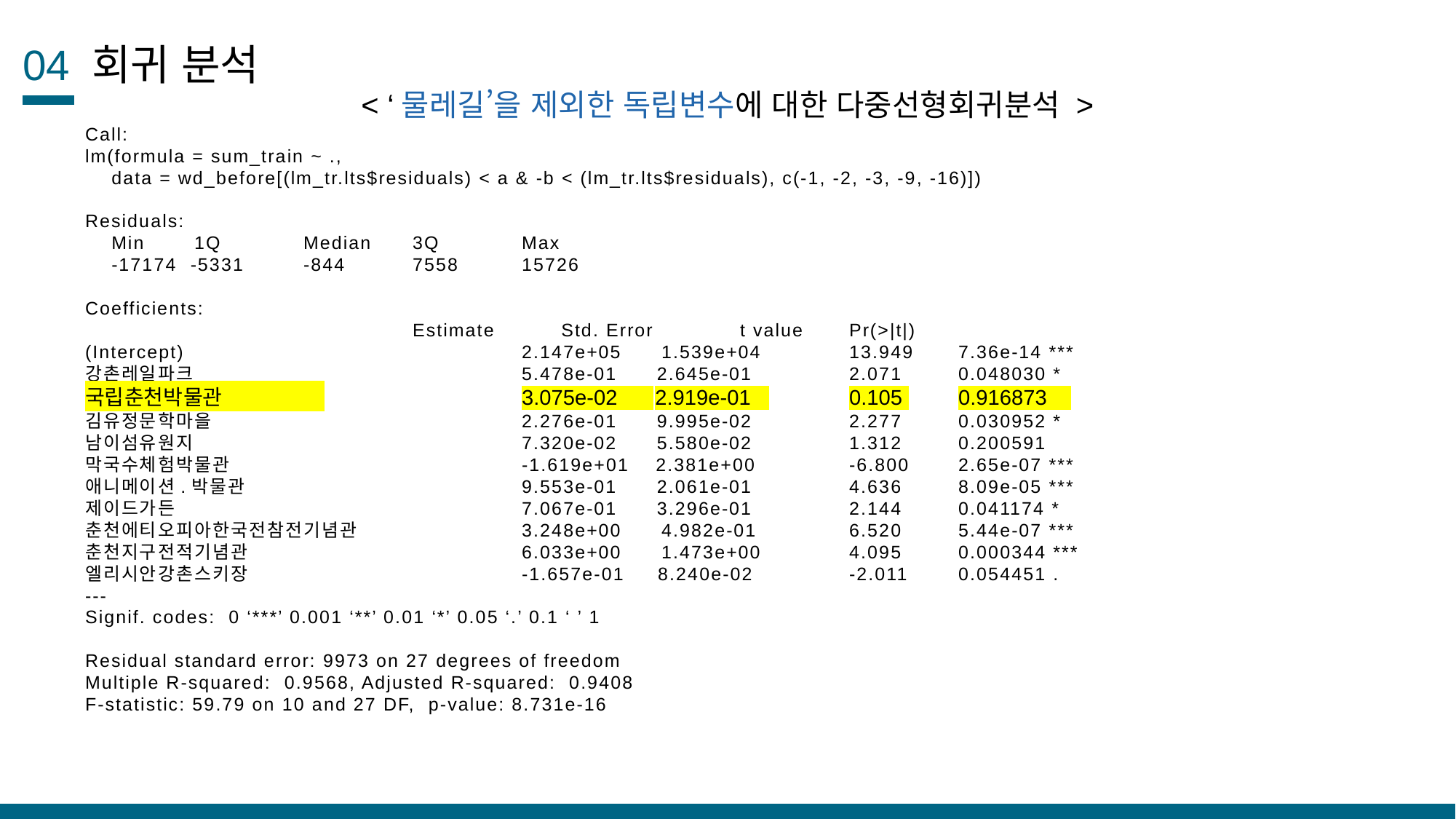

04 회귀 분석
< ‘물레길’을 제외한 독립변수에 대한 다중선형회귀분석 >
Call:
lm(formula = sum_train ~ .,
    data = wd_before[(lm_tr.lts$residuals) < a & -b < (lm_tr.lts$residuals), c(-1, -2, -3, -9, -16)])

Residuals:
    Min	1Q	Median	3Q	Max
    -17174  -5331   	-844   	7558  	15726

Coefficients:
                                 		Estimate 	      Std. Error 	t value 	Pr(>|t|)
(Intercept)                    	 	2.147e+05      1.539e+04  	13.949 	7.36e-14 ***
강촌레일파크                    		5.478e-01      2.645e-01   	2.071 	0.048030 *
국립춘천박물관                 		3.075e-02     2.919e-01   	0.105 	0.916873
김유정문학마을                  		2.276e-01      9.995e-02   	2.277 	0.030952 *
남이섬유원지                   		7.320e-02      5.580e-02   	1.312 	0.200591
막국수체험박물관             		-1.619e+01    2.381e+00  	-6.800	2.65e-07 ***
애니메이션.박물관            		9.553e-01      2.061e-01   	4.636 	8.09e-05 ***
제이드가든                    		7.067e-01      3.296e-01   	2.144 	0.041174 *
춘천에티오피아한국전참전기념관 	 	3.248e+00      4.982e-01   	6.520	5.44e-07 ***
춘천지구전적기념관          		6.033e+00      1.473e+00   	4.095	0.000344 ***
엘리시안강촌스키장            		-1.657e-01     8.240e-02  	-2.011 	0.054451 .
---
Signif. codes:  0 ‘***’ 0.001 ‘**’ 0.01 ‘*’ 0.05 ‘.’ 0.1 ‘ ’ 1

Residual standard error: 9973 on 27 degrees of freedom
Multiple R-squared:  0.9568, Adjusted R-squared:  0.9408
F-statistic: 59.79 on 10 and 27 DF,  p-value: 8.731e-16